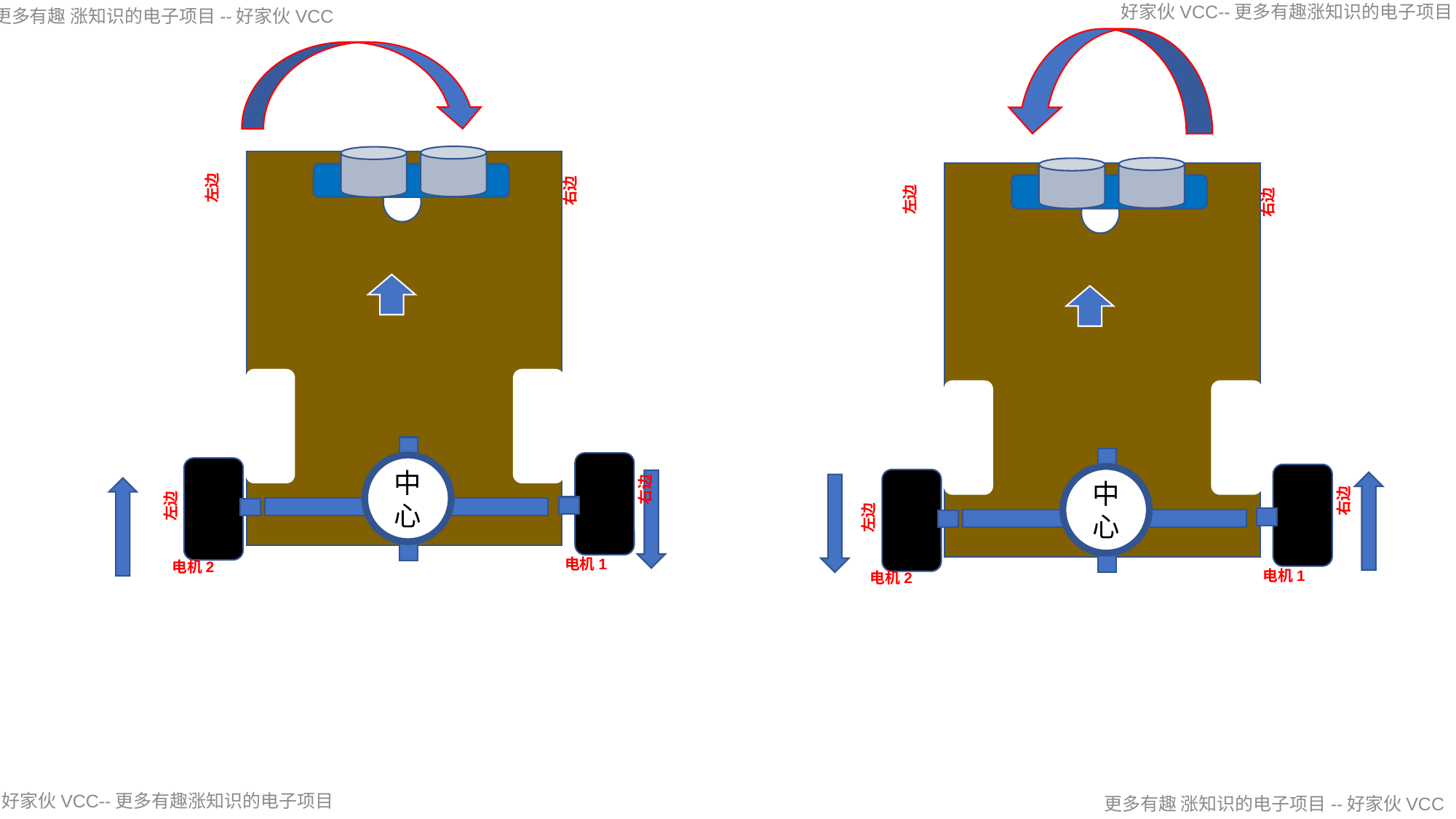

左边

电机2

电机1
右边
左边
右边
中心

左边

电机2

电机1
右边
左边
右边
中心